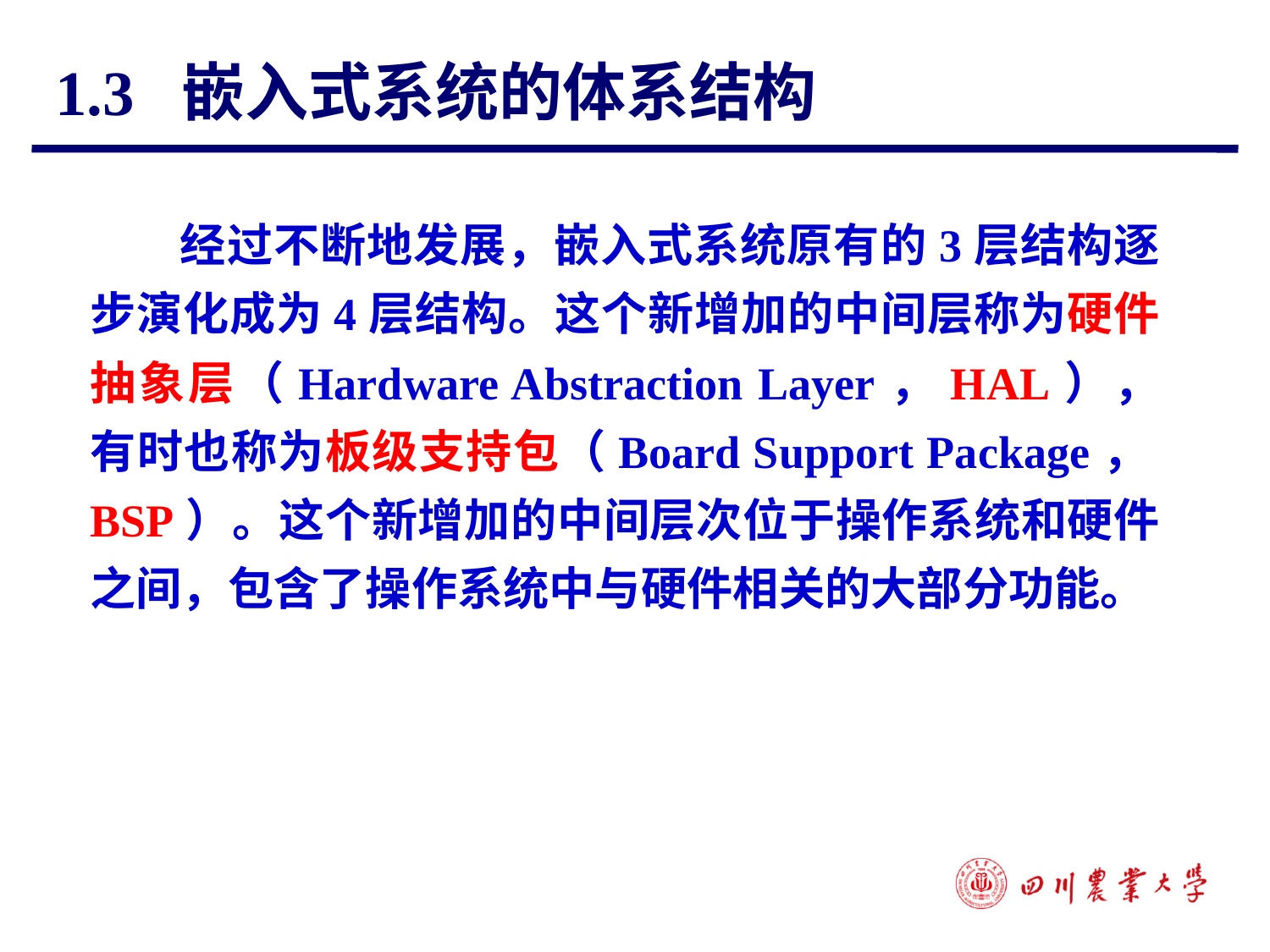

# 1.3  嵌入式系统的体系结构
	       经过不断地发展，嵌入式系统原有的3层结构逐步演化成为4层结构。这个新增加的中间层称为硬件抽象层（Hardware Abstraction Layer，HAL），有时也称为板级支持包（Board Support Package，BSP）。这个新增加的中间层次位于操作系统和硬件之间，包含了操作系统中与硬件相关的大部分功能。